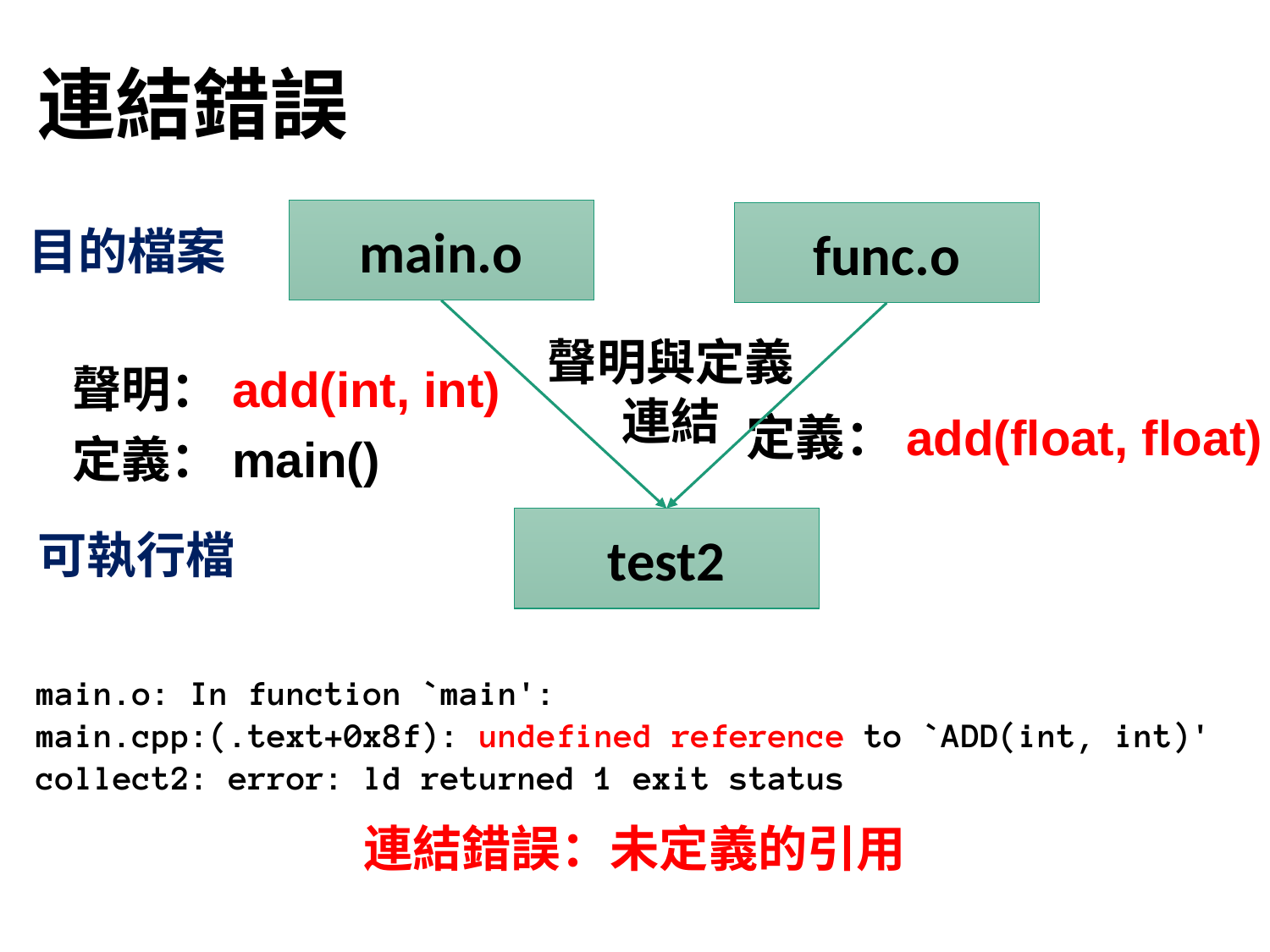

# 連結錯誤
main.o
func.o
目的檔案
聲明與定義
連結
聲明：add(int, int)
定義：main()
定義：add(float, float)
test2
可執行檔
main.o: In function `main':
main.cpp:(.text+0x8f): undefined reference to `ADD(int, int)'
collect2: error: ld returned 1 exit status
連結錯誤：未定義的引用